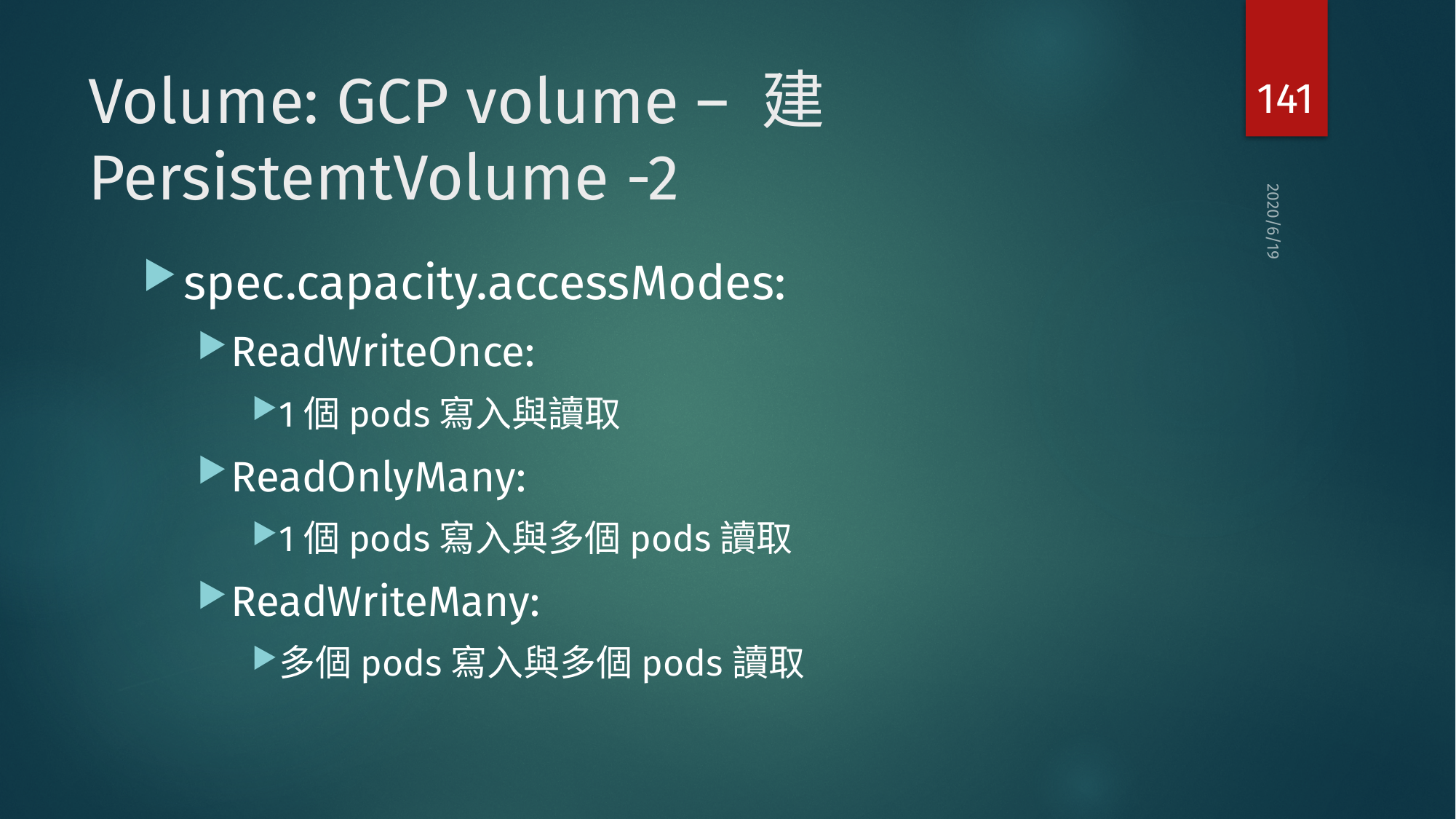

141
# Volume: GCP volume – 建PersistemtVolume -2
2020/6/19
spec.capacity.accessModes:
ReadWriteOnce:
1個pods寫入與讀取
ReadOnlyMany:
1個pods寫入與多個pods讀取
ReadWriteMany:
多個pods寫入與多個pods讀取